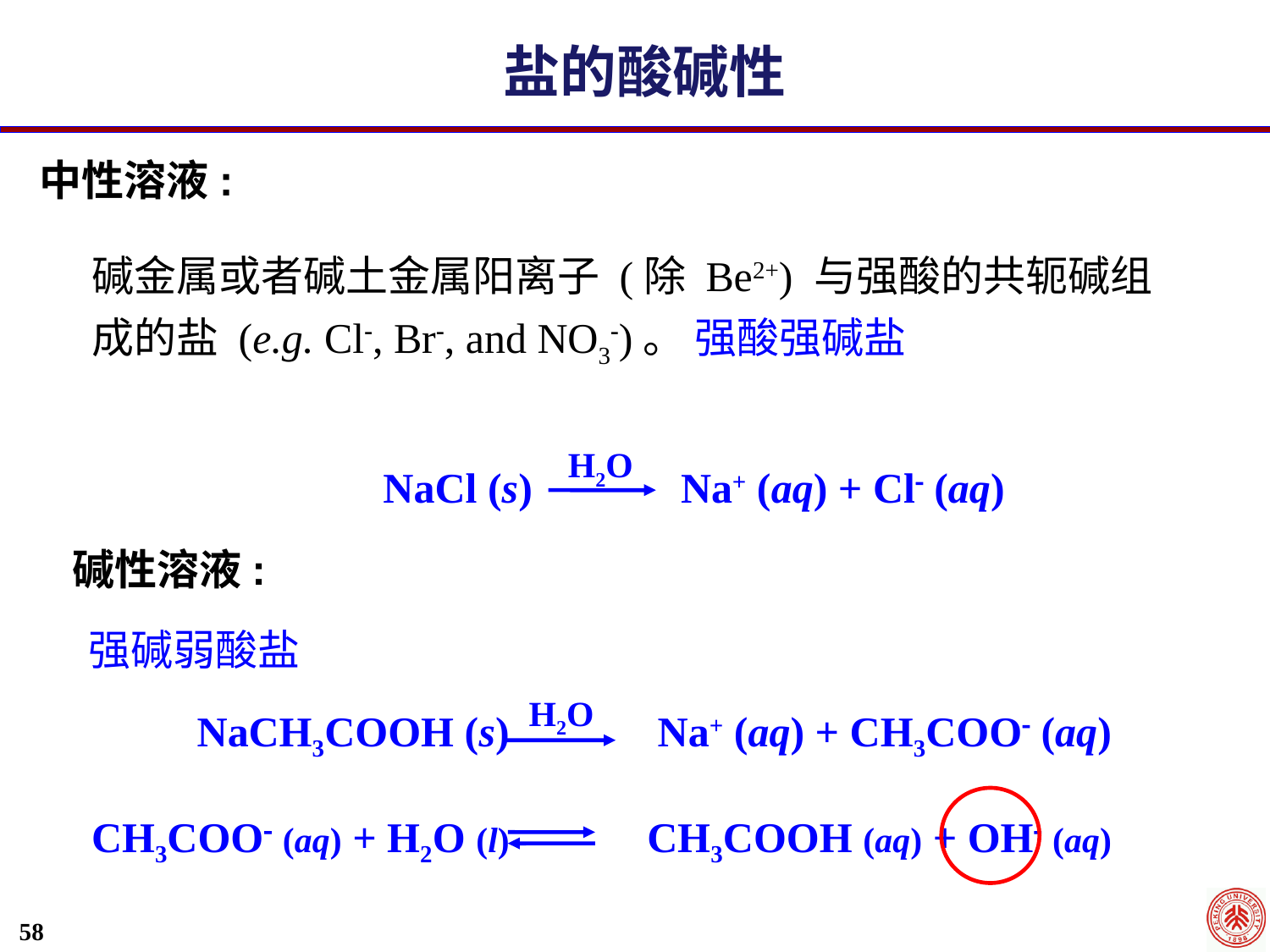

盐的酸碱性

中性溶液:
碱金属或者碱土金属阳离子 (除 Be2+) 与强酸的共轭碱组成的盐 (e.g. Cl−, Br−, and NO3−)。 强酸强碱盐
H2O
NaCl (s)              Na+ (aq) + Cl− (aq)

碱性溶液:
强碱弱酸盐
H2O
NaCH3COOH (s)              Na+ (aq) + CH3COO− (aq)

CH3COO− (aq) + H2O (l)             CH3COOH (aq) + OH− (aq)

58